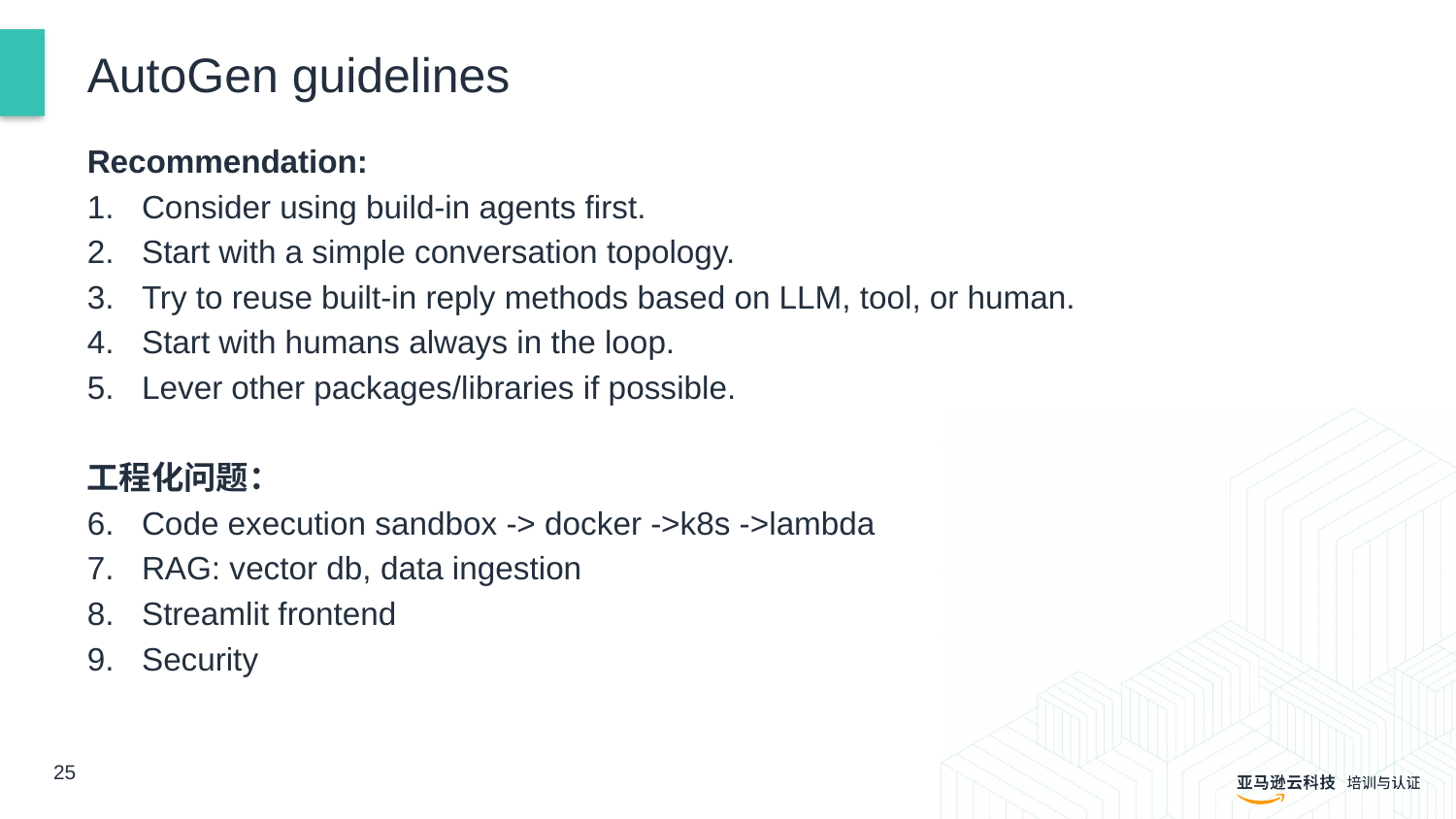

# AutoGen guidelines
Recommendation:
Consider using build-in agents first.
Start with a simple conversation topology.
Try to reuse built-in reply methods based on LLM, tool, or human.
Start with humans always in the loop.
Lever other packages/libraries if possible.

工程化问题：
Code execution sandbox -> docker ->k8s ->lambda
RAG: vector db, data ingestion
Streamlit frontend
Security